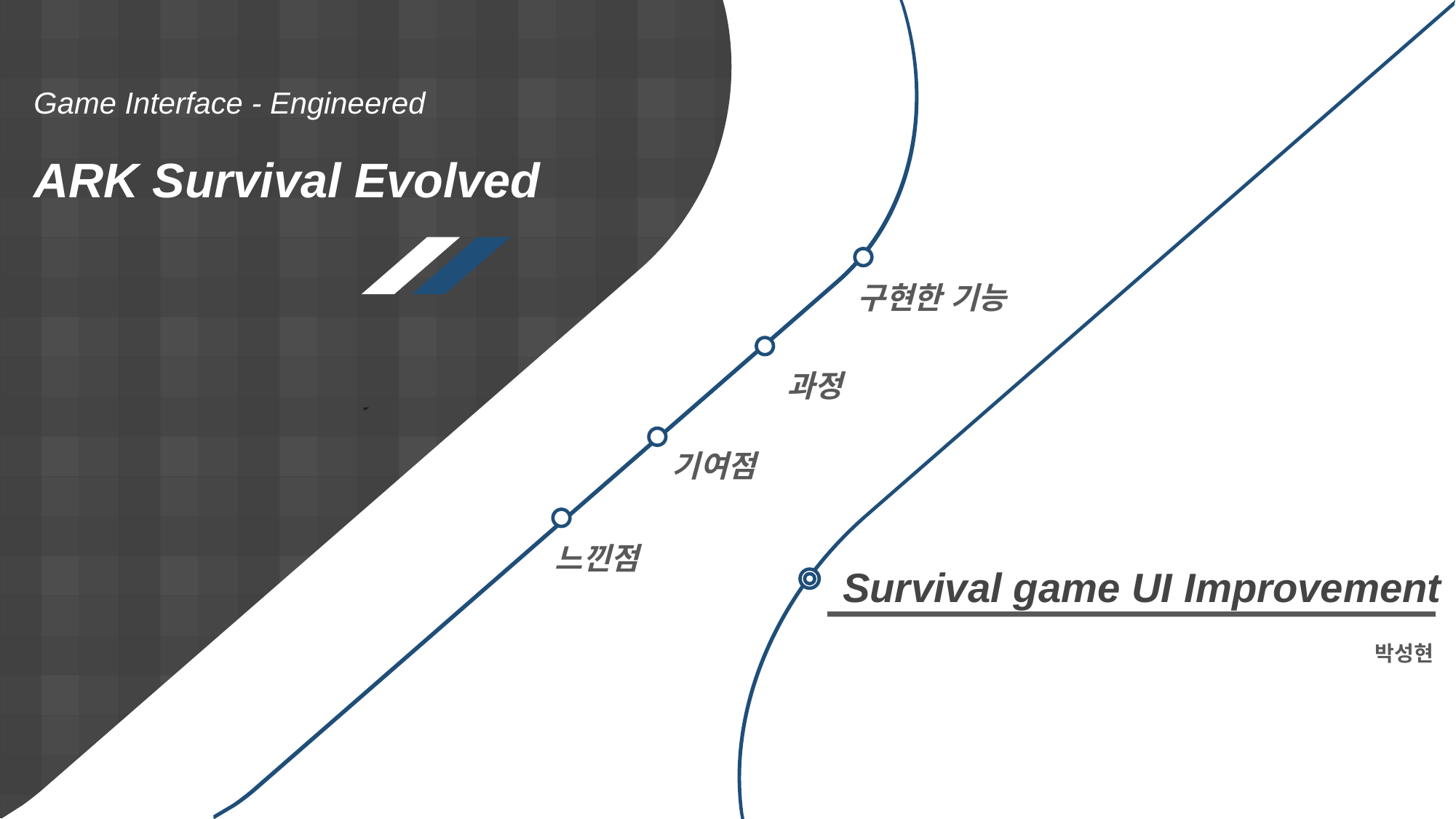

Game Interface - Engineered
ARK Survival Evolved

구현한 기능

과정

기여점

Survival game UI Improvement
느낀점

박성현